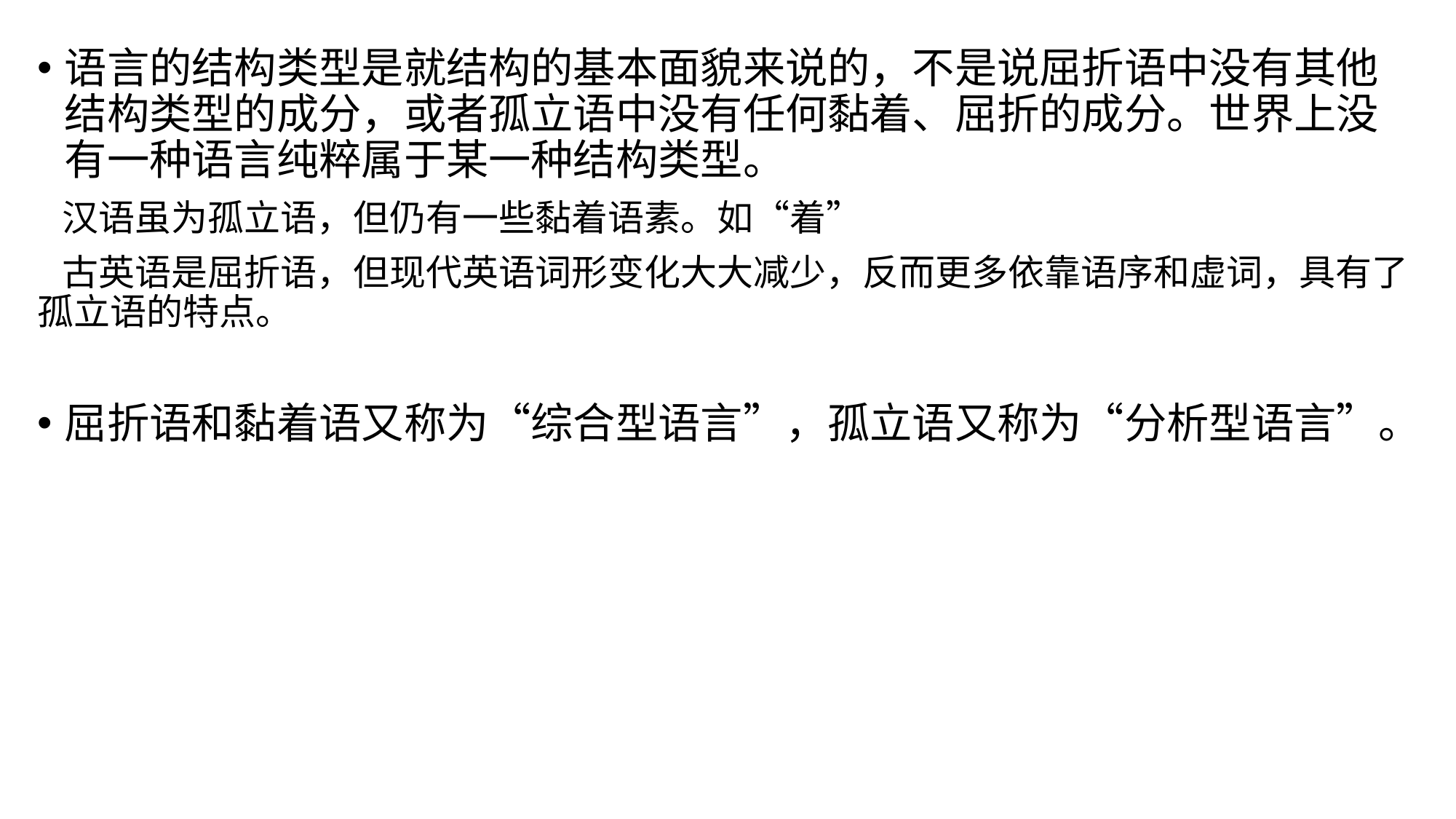

语言的结构类型是就结构的基本面貌来说的，不是说屈折语中没有其他结构类型的成分，或者孤立语中没有任何黏着、屈折的成分。世界上没有一种语言纯粹属于某一种结构类型。
  汉语虽为孤立语，但仍有一些黏着语素。如“着”
  古英语是屈折语，但现代英语词形变化大大减少，反而更多依靠语序和虚词，具有了孤立语的特点。

屈折语和黏着语又称为“综合型语言”，孤立语又称为“分析型语言”。